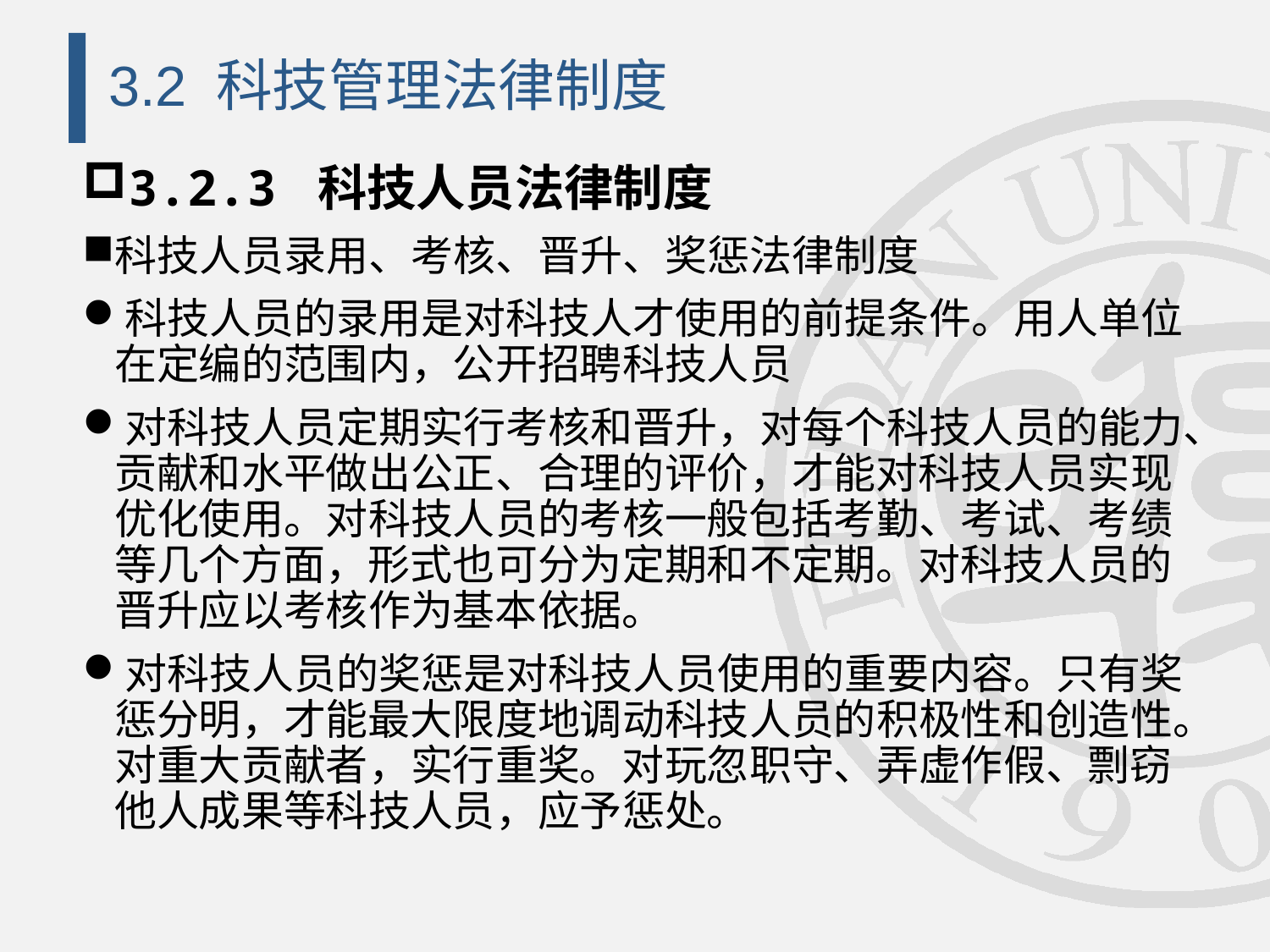

# 3.2 科技管理法律制度
3.2.3 科技人员法律制度
科技人员录用、考核、晋升、奖惩法律制度
科技人员的录用是对科技人才使用的前提条件。用人单位在定编的范围内，公开招聘科技人员
对科技人员定期实行考核和晋升，对每个科技人员的能力、贡献和水平做出公正、合理的评价，才能对科技人员实现优化使用。对科技人员的考核一般包括考勤、考试、考绩等几个方面，形式也可分为定期和不定期。对科技人员的晋升应以考核作为基本依据。
对科技人员的奖惩是对科技人员使用的重要内容。只有奖惩分明，才能最大限度地调动科技人员的积极性和创造性。对重大贡献者，实行重奖。对玩忽职守、弄虚作假、剽窃他人成果等科技人员，应予惩处。